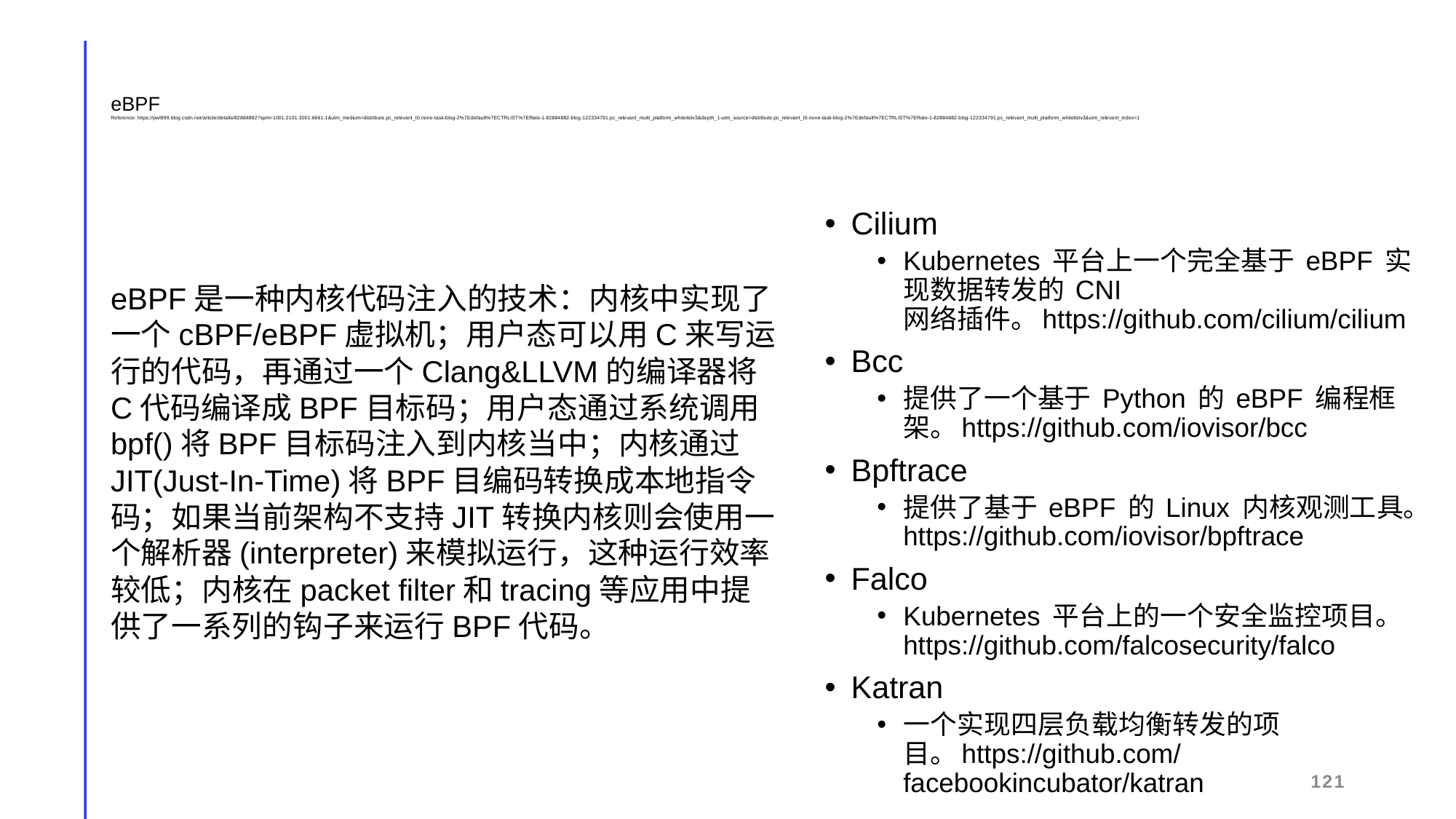

# eBPF Reference: https://pwl999.blog.csdn.net/article/details/82884882?spm=1001.2101.3001.6661.1&utm_medium=distribute.pc_relevant_t0.none-task-blog-2%7Edefault%7ECTRLIST%7ERate-1-82884882-blog-122334791.pc_relevant_multi_platform_whitelistv3&depth_1-utm_source=distribute.pc_relevant_t0.none-task-blog-2%7Edefault%7ECTRLIST%7ERate-1-82884882-blog-122334791.pc_relevant_multi_platform_whitelistv3&utm_relevant_index=1
Cilium
Kubernetes 平台上一个完全基于 eBPF 实现数据转发的 CNI 网络插件。https://github.com/cilium/cilium
Bcc
提供了一个基于 Python 的 eBPF 编程框架。https://github.com/iovisor/bcc
Bpftrace
提供了基于 eBPF 的 Linux 内核观测工具。https://github.com/iovisor/bpftrace
Falco
Kubernetes 平台上的一个安全监控项目。https://github.com/falcosecurity/falco
Katran
一个实现四层负载均衡转发的项目。https://github.com/facebookincubator/katran
eBPF是一种内核代码注入的技术：内核中实现了一个cBPF/eBPF虚拟机；用户态可以用C来写运行的代码，再通过一个Clang&LLVM的编译器将C代码编译成BPF目标码；用户态通过系统调用bpf()将BPF目标码注入到内核当中；内核通过JIT(Just-In-Time)将BPF目编码转换成本地指令码；如果当前架构不支持JIT转换内核则会使用一个解析器(interpreter)来模拟运行，这种运行效率较低；内核在packet filter和tracing等应用中提供了一系列的钩子来运行BPF代码。
121